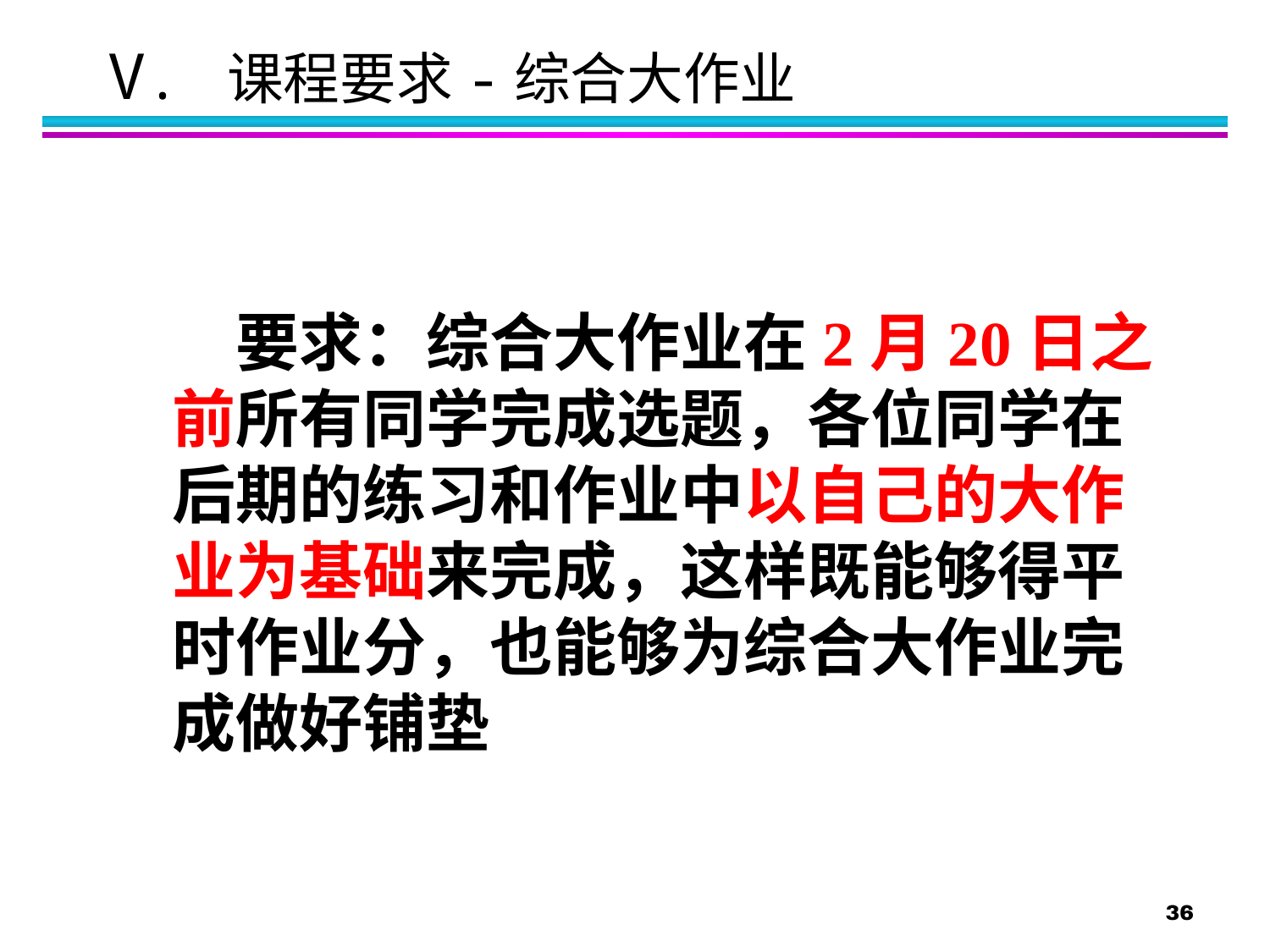

V. 课程要求-综合大作业
要求：综合大作业在2月20日之前所有同学完成选题，各位同学在后期的练习和作业中以自己的大作业为基础来完成，这样既能够得平时作业分，也能够为综合大作业完成做好铺垫
36